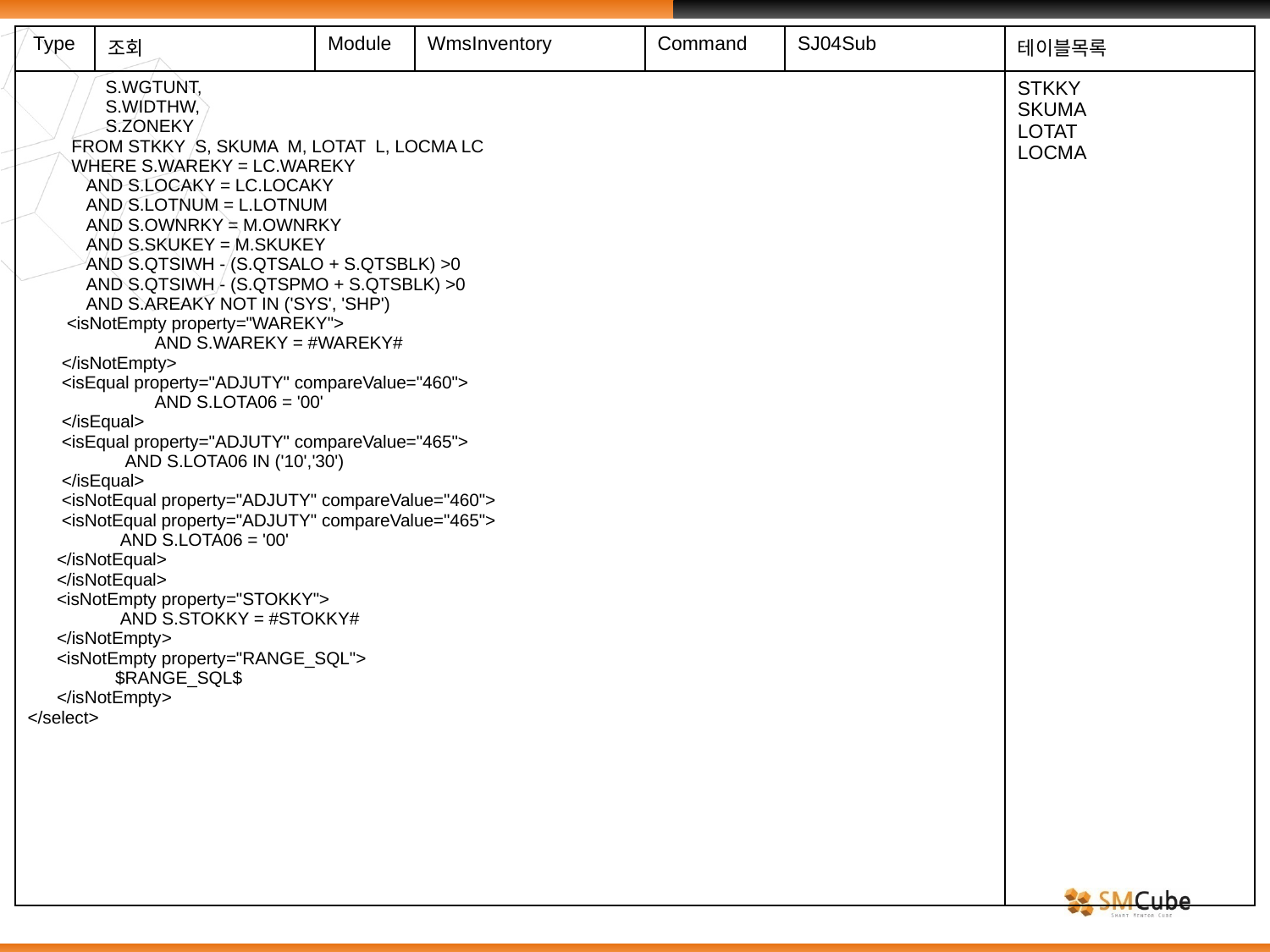

| Type | 조회 | Module | WmsInventory | Command | SJ04Sub | 테이블목록 |
| --- | --- | --- | --- | --- | --- | --- |
| S.WGTUNT, S.WIDTHW, S.ZONEKY FROM STKKY S, SKUMA M, LOTAT L, LOCMA LC WHERE S.WAREKY = LC.WAREKY AND S.LOCAKY = LC.LOCAKY AND S.LOTNUM = L.LOTNUM AND S.OWNRKY = M.OWNRKY AND S.SKUKEY = M.SKUKEY AND S.QTSIWH - (S.QTSALO + S.QTSBLK) >0 AND S.QTSIWH - (S.QTSPMO + S.QTSBLK) >0 AND S.AREAKY NOT IN ('SYS', 'SHP') <isNotEmpty property="WAREKY"> AND S.WAREKY = #WAREKY# </isNotEmpty> <isEqual property="ADJUTY" compareValue="460"> AND S.LOTA06 = '00' </isEqual> <isEqual property="ADJUTY" compareValue="465"> AND S.LOTA06 IN ('10','30') </isEqual> <isNotEqual property="ADJUTY" compareValue="460"> <isNotEqual property="ADJUTY" compareValue="465"> AND S.LOTA06 = '00' </isNotEqual> </isNotEqual> <isNotEmpty property="STOKKY"> AND S.STOKKY = #STOKKY# </isNotEmpty> <isNotEmpty property="RANGE\_SQL"> $RANGE\_SQL$ </isNotEmpty> </select> |  |  |  |  |  | STKKY SKUMA LOTAT LOCMA |